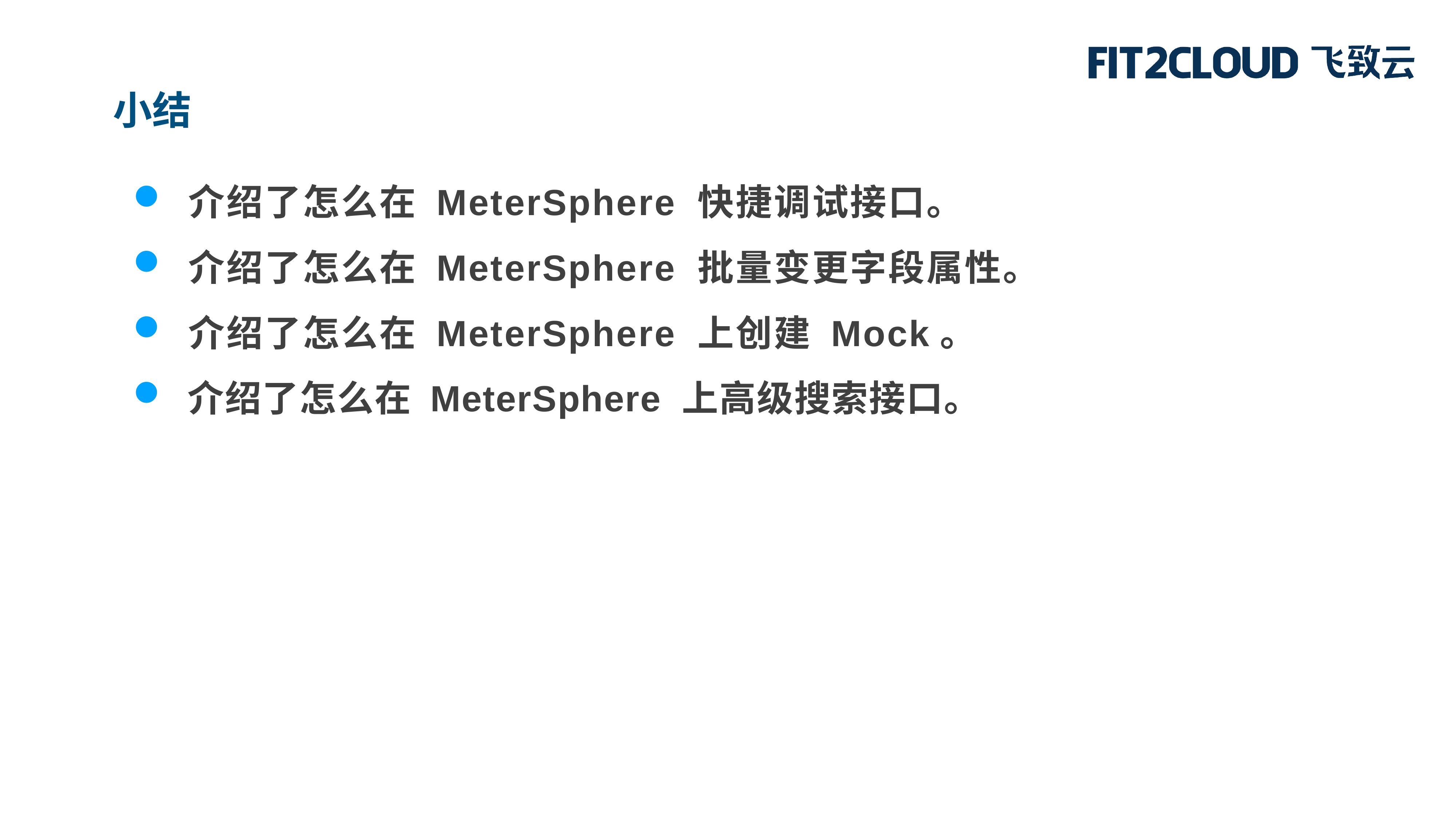

小结
 介绍了怎么在 MeterSphere 快捷调试接口。
 介绍了怎么在 MeterSphere 批量变更字段属性。
 介绍了怎么在 MeterSphere 上创建 Mock。
 介绍了怎么在 MeterSphere 上高级搜索接口。